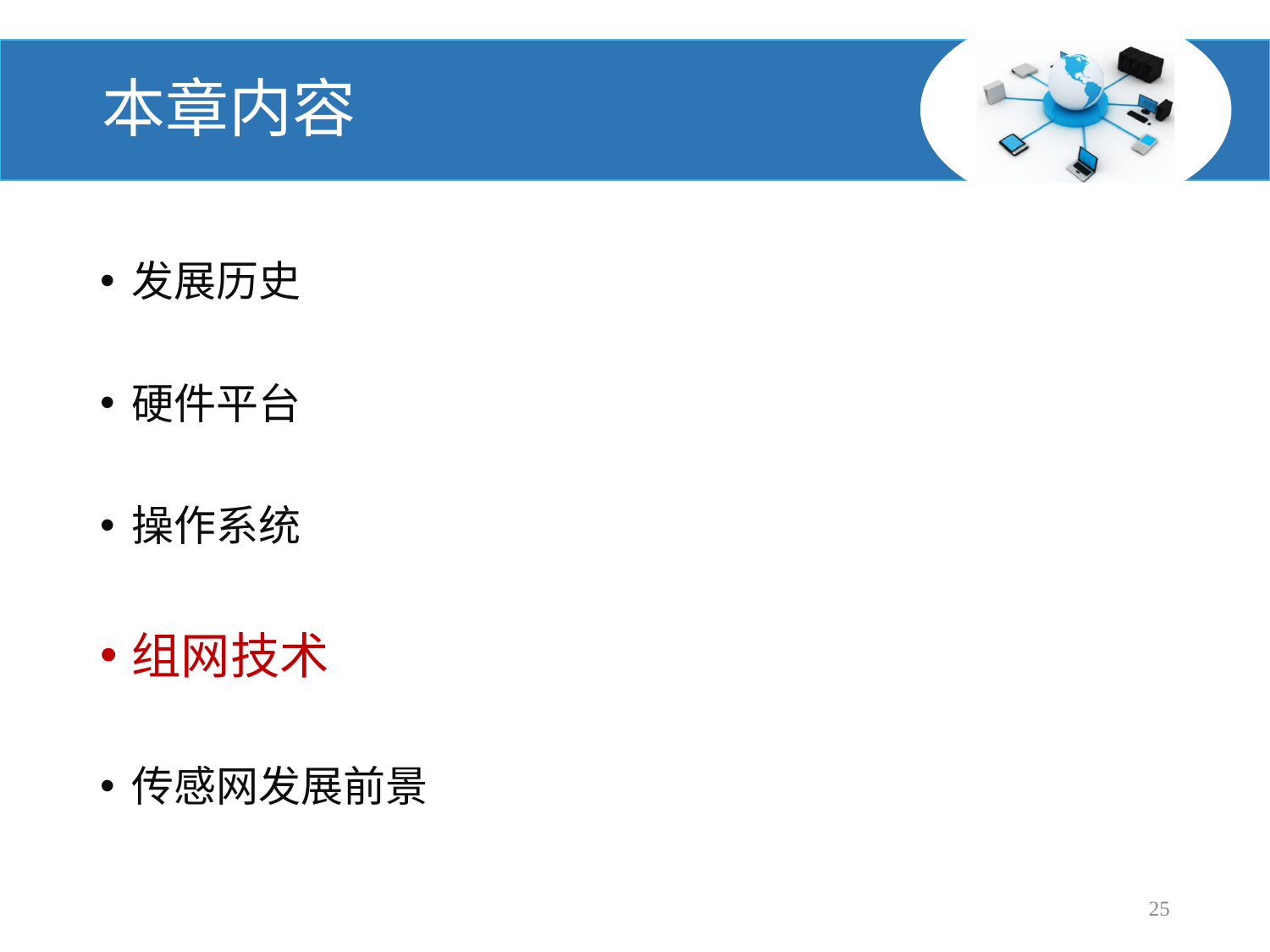

# 本章内容
发展历史

硬件平台

操作系统

组网技术

传感网发展前景
25